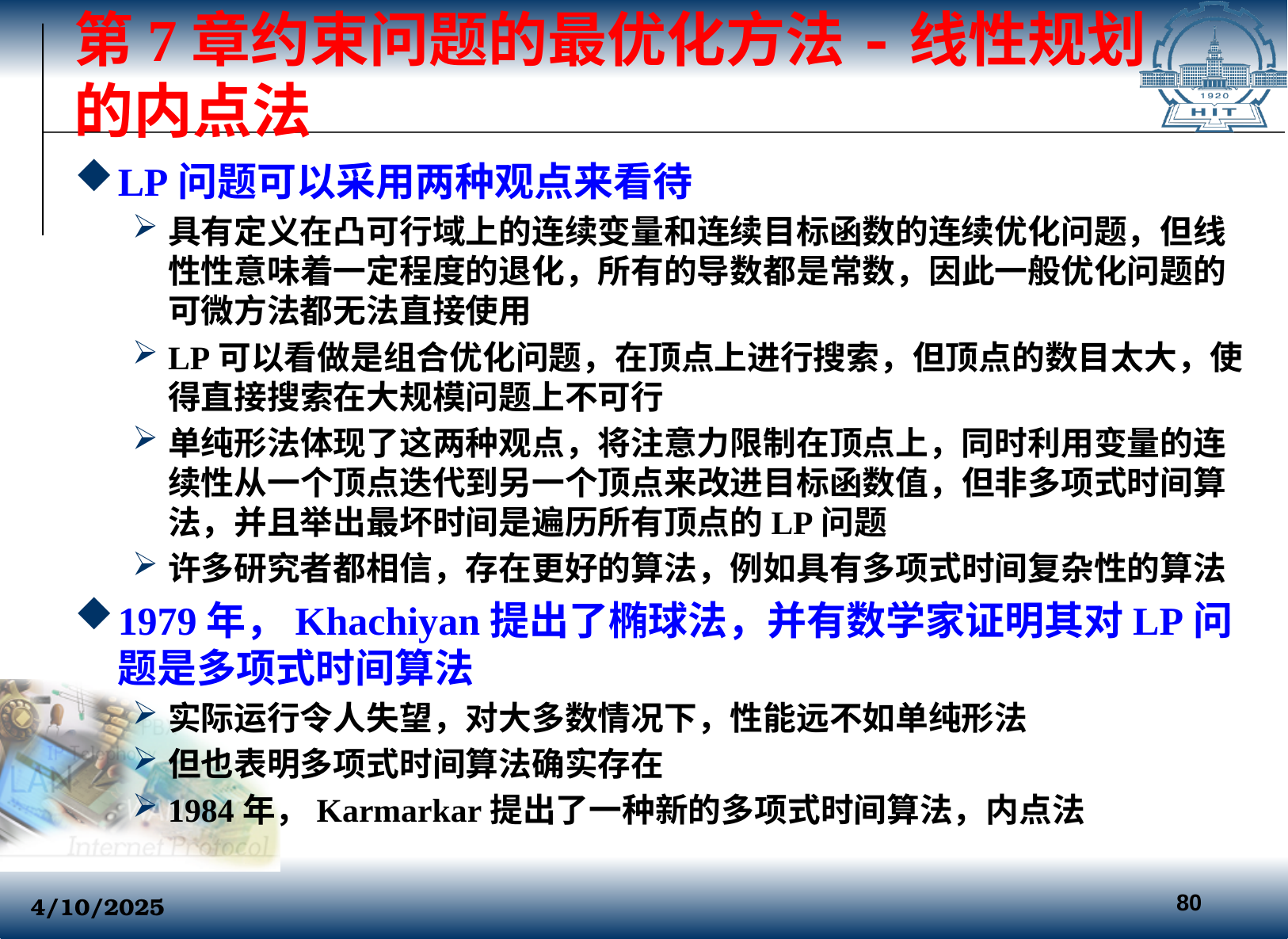

# 第7章约束问题的最优化方法-线性规划的内点法
LP问题可以采用两种观点来看待
具有定义在凸可行域上的连续变量和连续目标函数的连续优化问题，但线性性意味着一定程度的退化，所有的导数都是常数，因此一般优化问题的可微方法都无法直接使用
LP可以看做是组合优化问题，在顶点上进行搜索，但顶点的数目太大，使得直接搜索在大规模问题上不可行
单纯形法体现了这两种观点，将注意力限制在顶点上，同时利用变量的连续性从一个顶点迭代到另一个顶点来改进目标函数值，但非多项式时间算法，并且举出最坏时间是遍历所有顶点的LP问题
许多研究者都相信，存在更好的算法，例如具有多项式时间复杂性的算法
1979年，Khachiyan提出了椭球法，并有数学家证明其对LP问题是多项式时间算法
实际运行令人失望，对大多数情况下，性能远不如单纯形法
但也表明多项式时间算法确实存在
1984年，Karmarkar提出了一种新的多项式时间算法，内点法